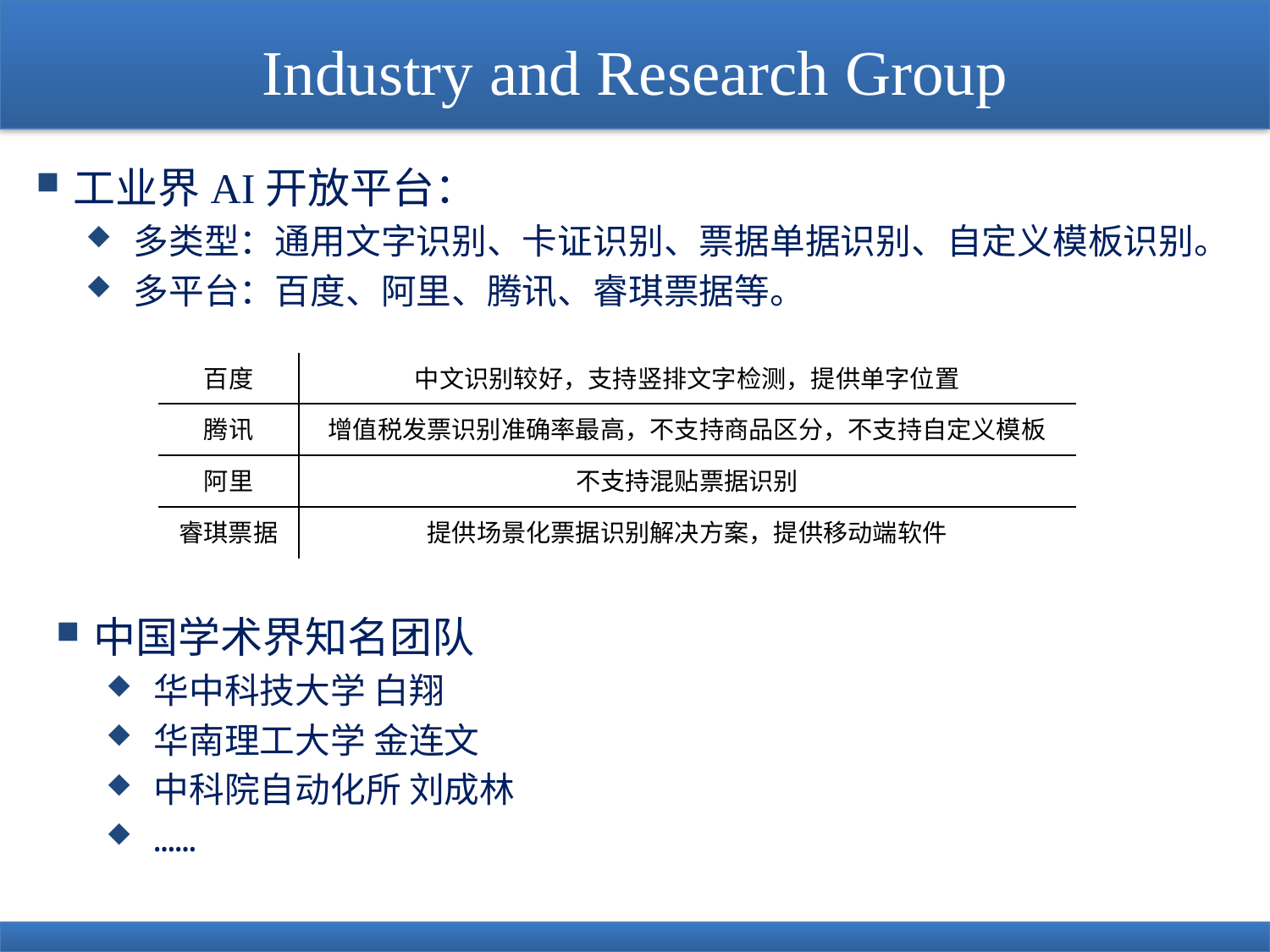

# Industry and Research Group
工业界AI开放平台：
多类型：通用文字识别、卡证识别、票据单据识别、自定义模板识别。
多平台：百度、阿里、腾讯、睿琪票据等。
| 百度 | 中文识别较好，支持竖排文字检测，提供单字位置 |
| --- | --- |
| 腾讯 | 增值税发票识别准确率最高，不支持商品区分，不支持自定义模板 |
| 阿里 | 不支持混贴票据识别 |
| 睿琪票据 | 提供场景化票据识别解决方案，提供移动端软件 |
中国学术界知名团队
华中科技大学 白翔
华南理工大学 金连文
中科院自动化所 刘成林
……